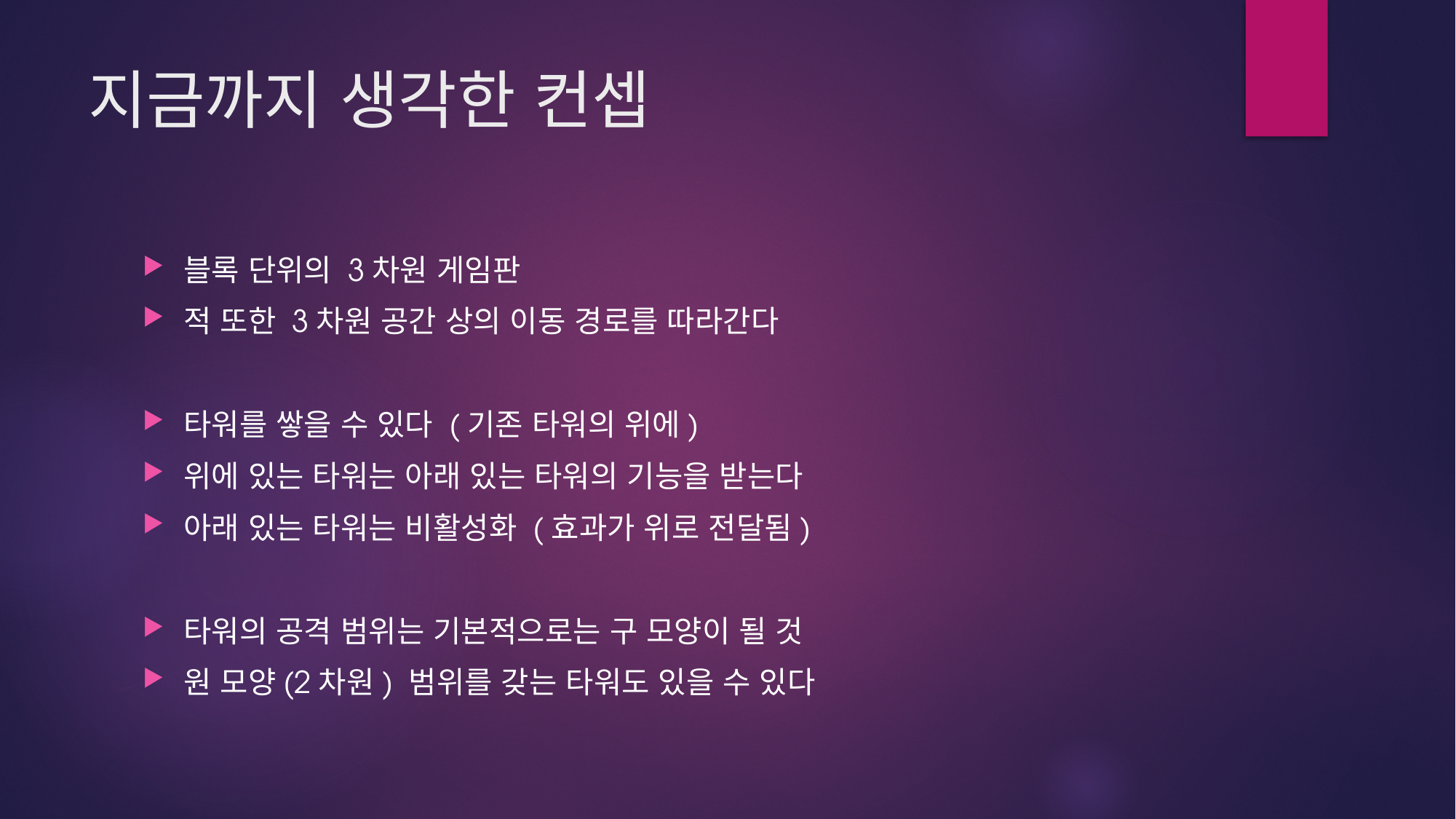

# 지금까지 생각한 컨셉
블록 단위의 3차원 게임판
적 또한 3차원 공간 상의 이동 경로를 따라간다

타워를 쌓을 수 있다 (기존 타워의 위에)
위에 있는 타워는 아래 있는 타워의 기능을 받는다
아래 있는 타워는 비활성화 (효과가 위로 전달됨)

타워의 공격 범위는 기본적으로는 구 모양이 될 것
원 모양(2차원) 범위를 갖는 타워도 있을 수 있다